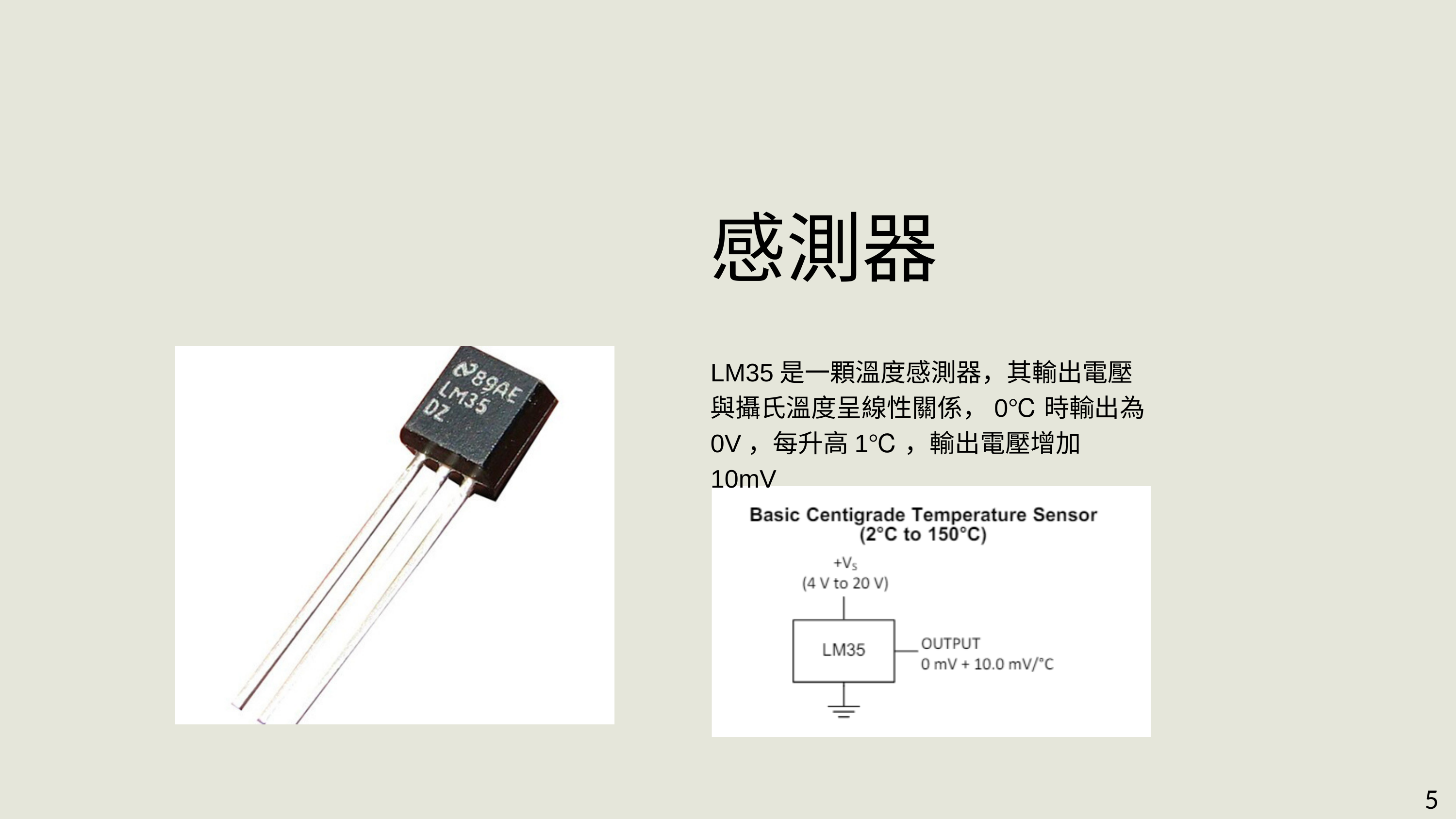

感測器
LM35是一顆溫度感測器，其輸出電壓與攝氏溫度呈線性關係，0℃時輸出為0V，每升高1℃，輸出電壓增加10mV

5